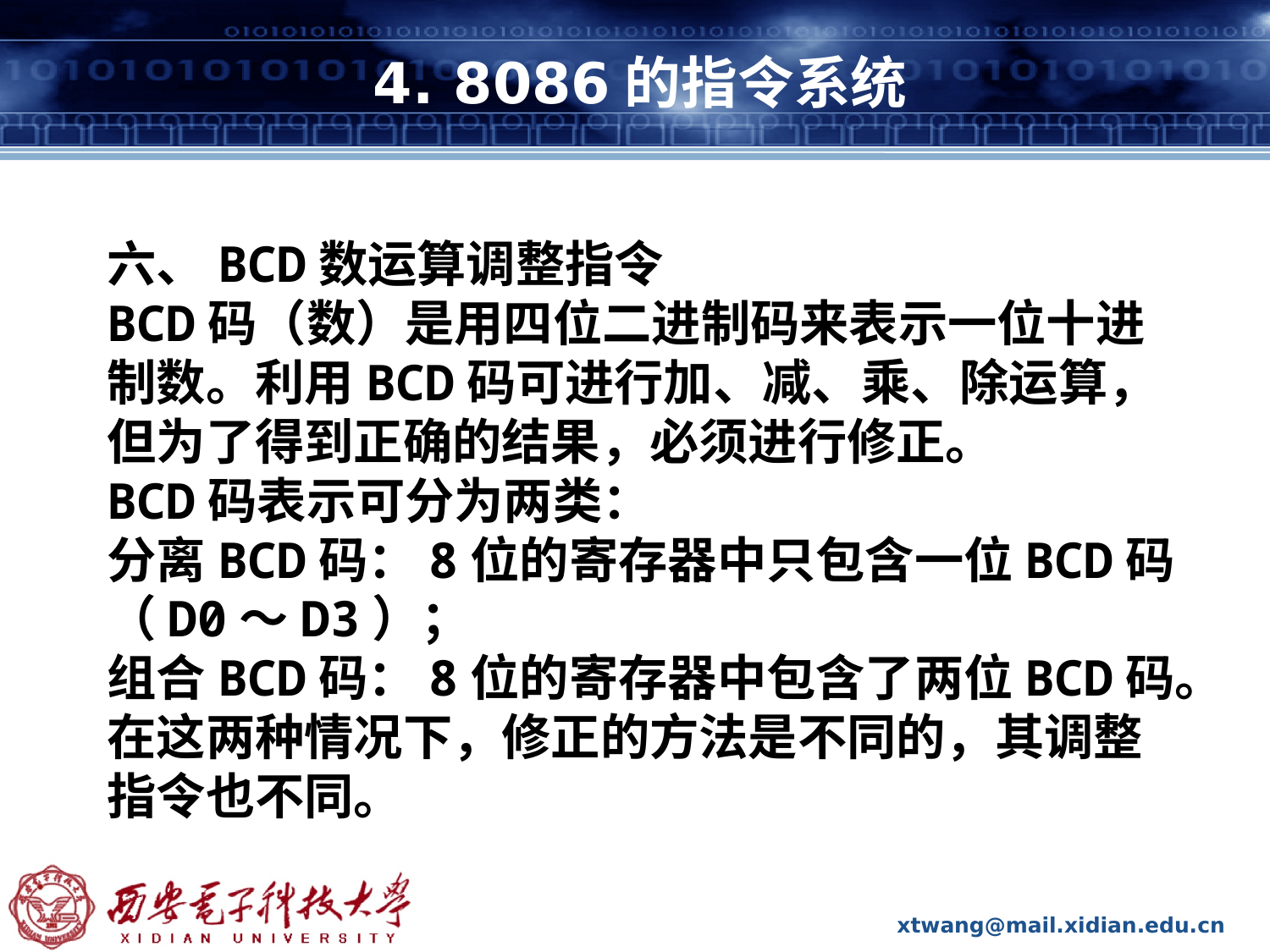

# 4. 8086的指令系统
六、BCD数运算调整指令
BCD码（数）是用四位二进制码来表示一位十进制数。利用BCD码可进行加、减、乘、除运算，但为了得到正确的结果，必须进行修正。
BCD码表示可分为两类：
分离BCD码：8位的寄存器中只包含一位BCD码（D0～D3）；
组合BCD码：8位的寄存器中包含了两位BCD码。
在这两种情况下，修正的方法是不同的，其调整指令也不同。